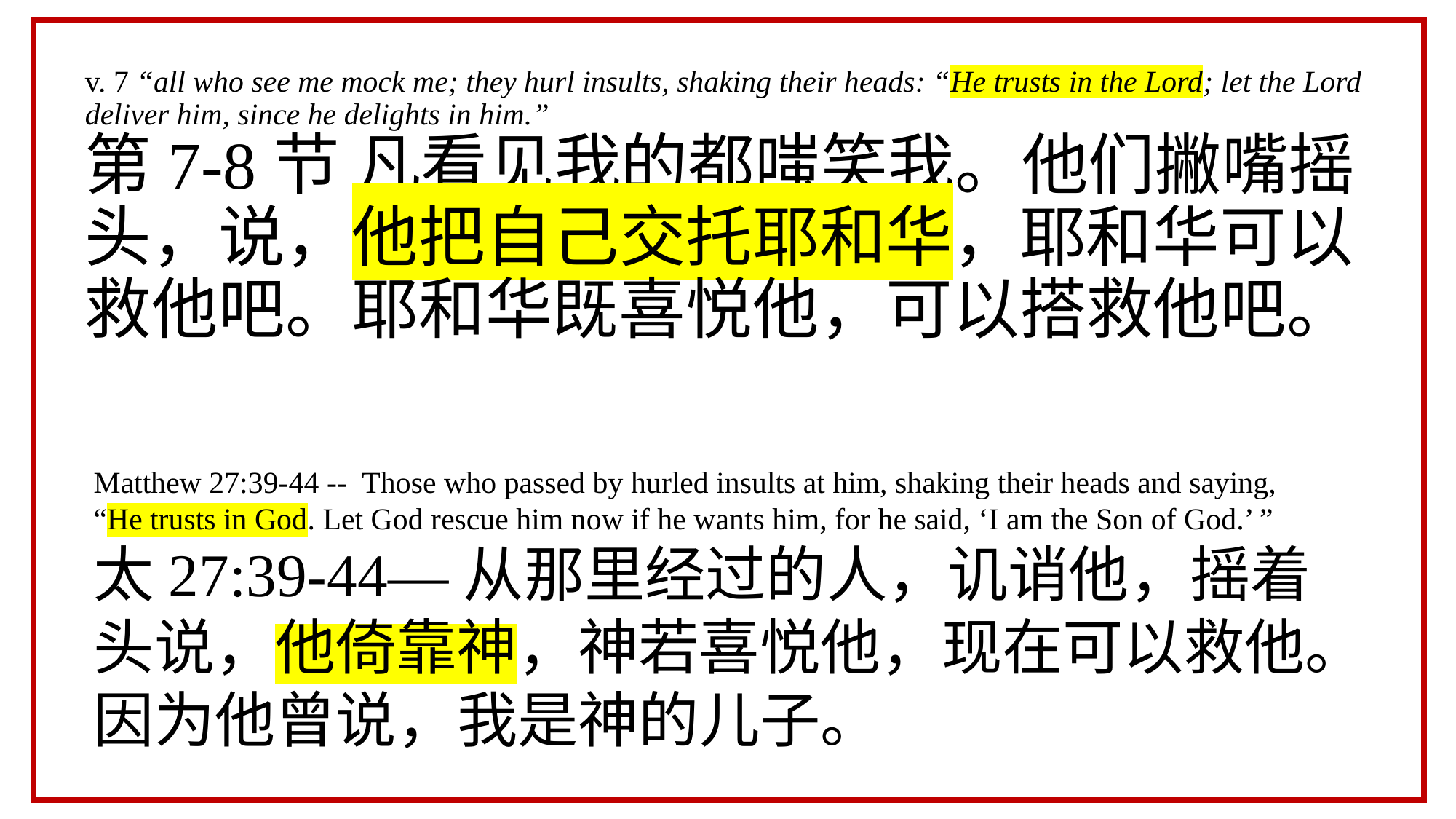

# v. 7 “all who see me mock me; they hurl insults, shaking their heads: “He trusts in the Lord; let the Lord deliver him, since he delights in him.” 第7-8节 凡看见我的都嗤笑我。他们撇嘴摇头，说，他把自己交托耶和华，耶和华可以救他吧。耶和华既喜悦他，可以搭救他吧。
Matthew 27:39-44 --  Those who passed by hurled insults at him, shaking their heads and saying, “He trusts in God. Let God rescue him now if he wants him, for he said, ‘I am the Son of God.’ ”
太27:39-44—从那里经过的人，讥诮他，摇着头说，他倚靠神，神若喜悦他，现在可以救他。因为他曾说，我是神的儿子。